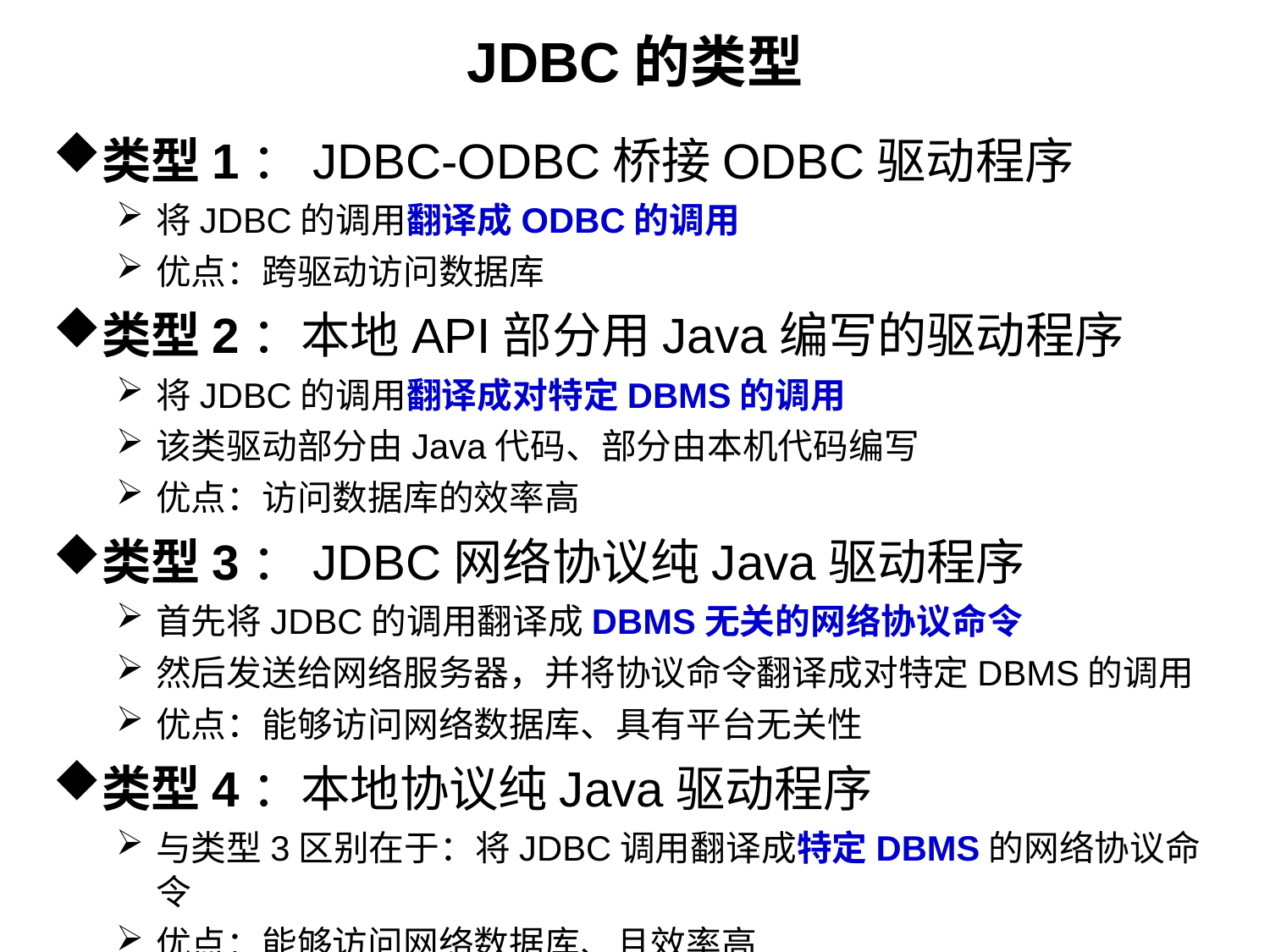

# JDBC的类型
类型1：JDBC-ODBC桥接ODBC驱动程序
将JDBC的调用翻译成ODBC的调用
优点：跨驱动访问数据库
类型2：本地API部分用Java编写的驱动程序
将JDBC的调用翻译成对特定DBMS的调用
该类驱动部分由Java代码、部分由本机代码编写
优点：访问数据库的效率高
类型3：JDBC网络协议纯Java驱动程序
首先将JDBC的调用翻译成DBMS无关的网络协议命令
然后发送给网络服务器，并将协议命令翻译成对特定DBMS的调用
优点：能够访问网络数据库、具有平台无关性
类型4：本地协议纯Java驱动程序
与类型3区别在于：将JDBC调用翻译成特定DBMS的网络协议命令
优点：能够访问网络数据库、且效率高